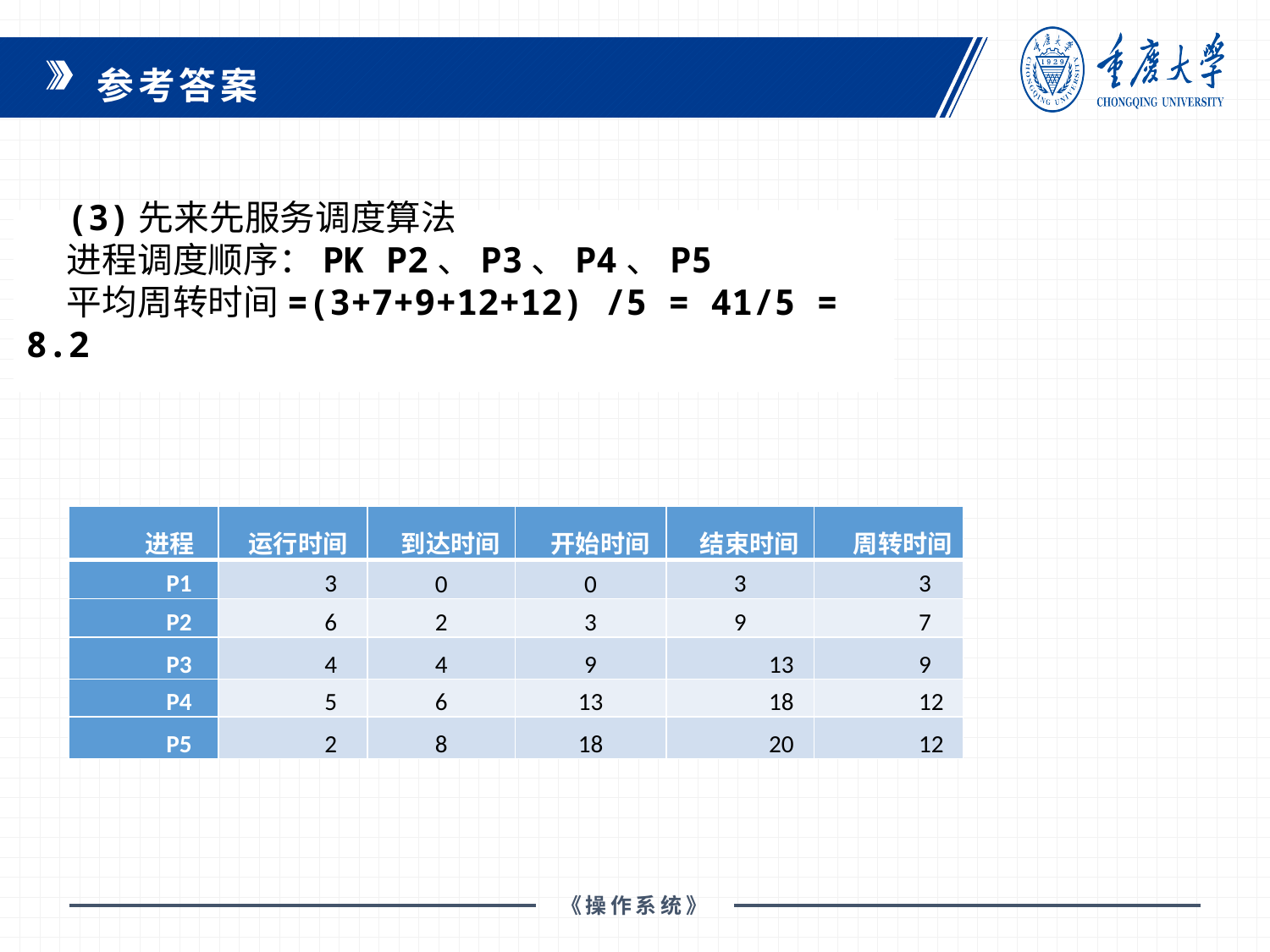

参考答案
(3)先来先服务调度算法
进程调度顺序：PK P2、P3、P4、P5
平均周转时间=(3+7+9+12+12) /5 = 41/5 = 8.2

| 进程 | 运行时间 | 到达时间 | 开始时间 | 结束时间 | 周转时间 |
| --- | --- | --- | --- | --- | --- |
| P1 | 3 | 0 | 0 | 3 | 3 |
| P2 | 6 | 2 | 3 | 9 | 7 |
| P3 | 4 | 4 | 9 | 13 | 9 |
| P4 | 5 | 6 | 13 | 18 | 12 |
| P5 | 2 | 8 | 18 | 20 | 12 |